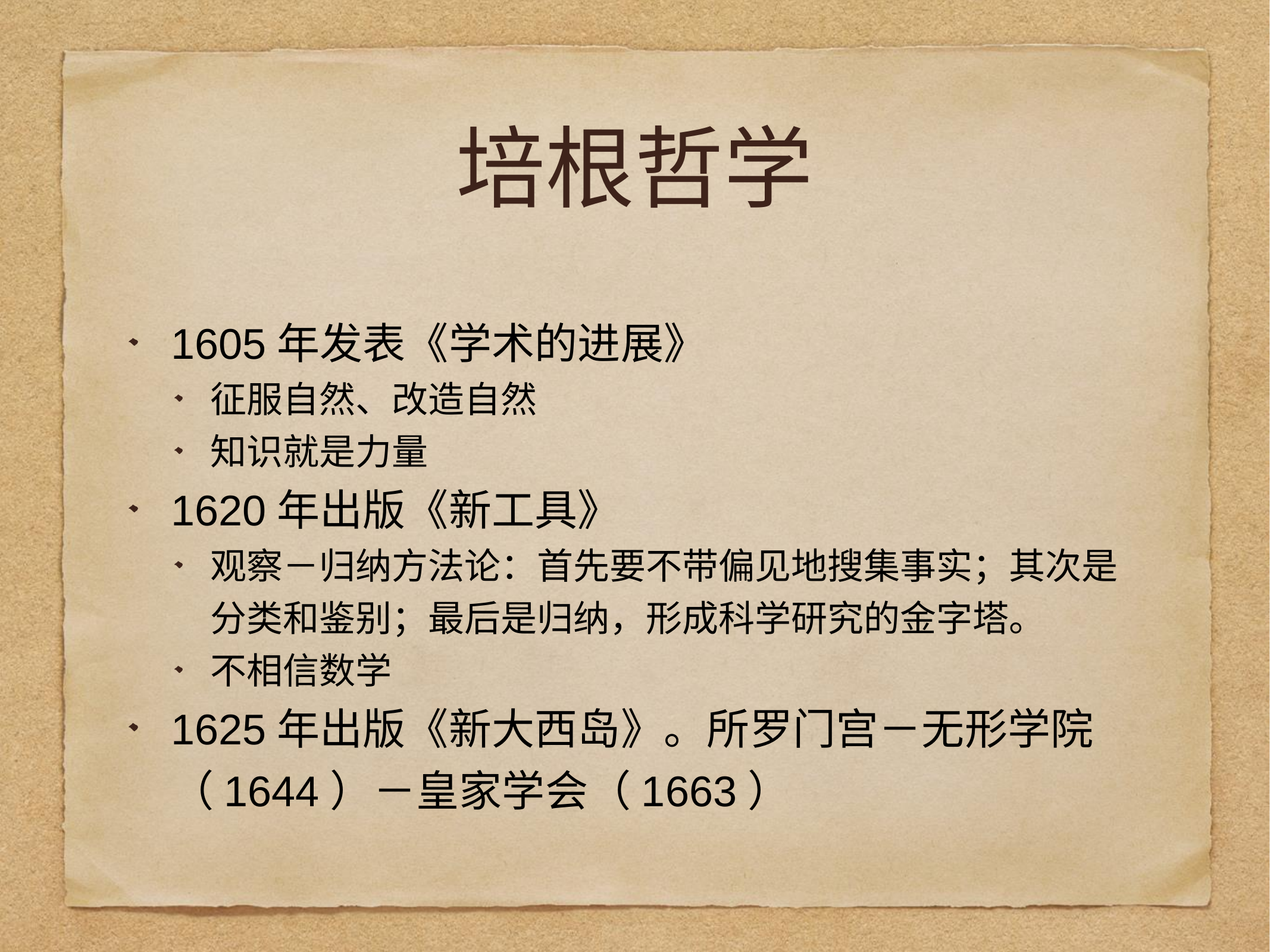

# 培根哲学
1605年发表《学术的进展》
征服自然、改造自然
知识就是力量
1620年出版《新工具》
观察－归纳方法论：首先要不带偏见地搜集事实；其次是分类和鉴别；最后是归纳，形成科学研究的金字塔。
不相信数学
1625年出版《新大西岛》。所罗门宫－无形学院（1644）－皇家学会（1663）